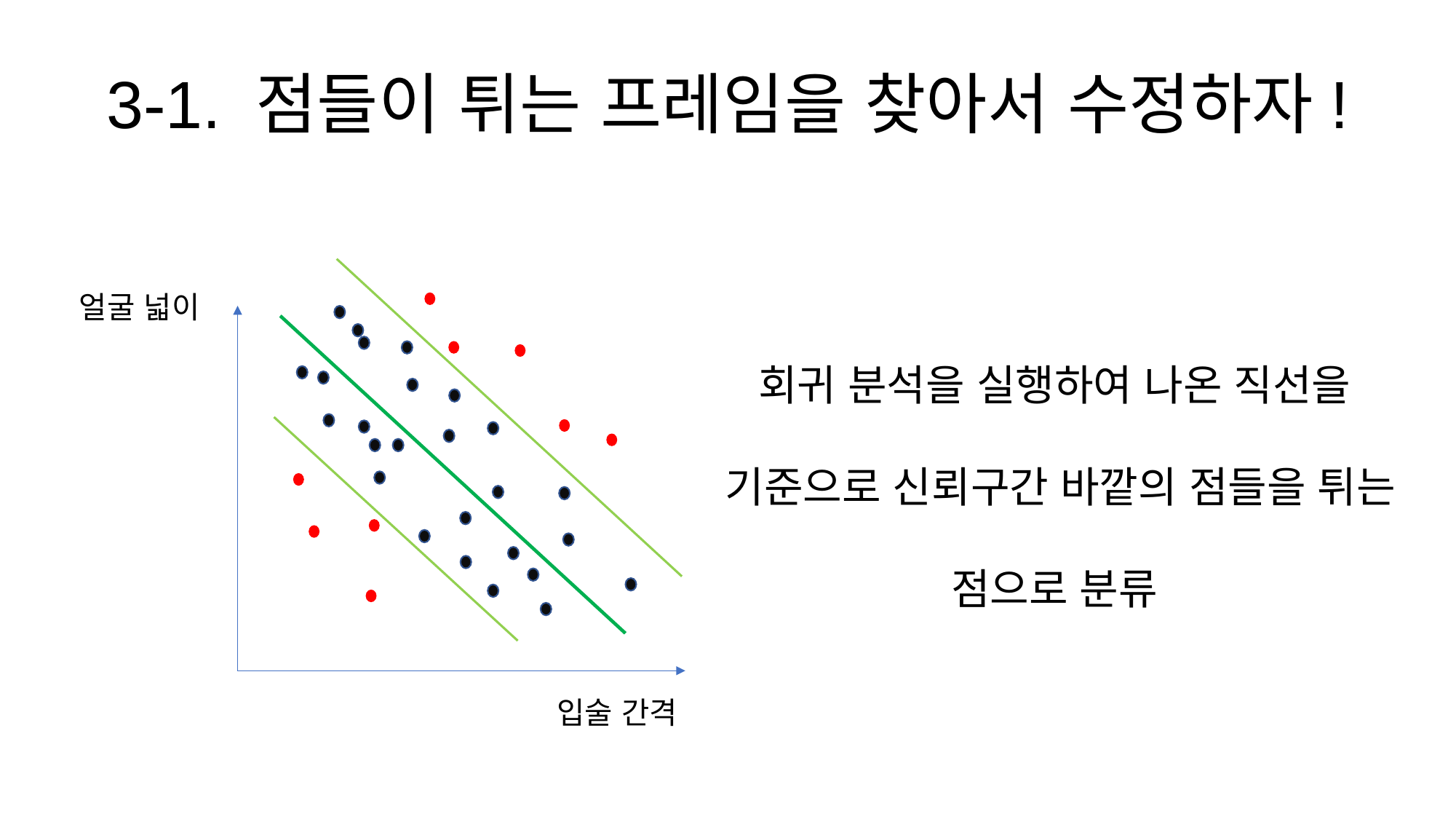

# 3-1. 점들이 튀는 프레임을 찾아서 수정하자!
얼굴 넓이

입술 간격
회귀 분석을 실행하여 나온 직선을
기준으로 신뢰구간 바깥의 점들을 튀는 점으로 분류